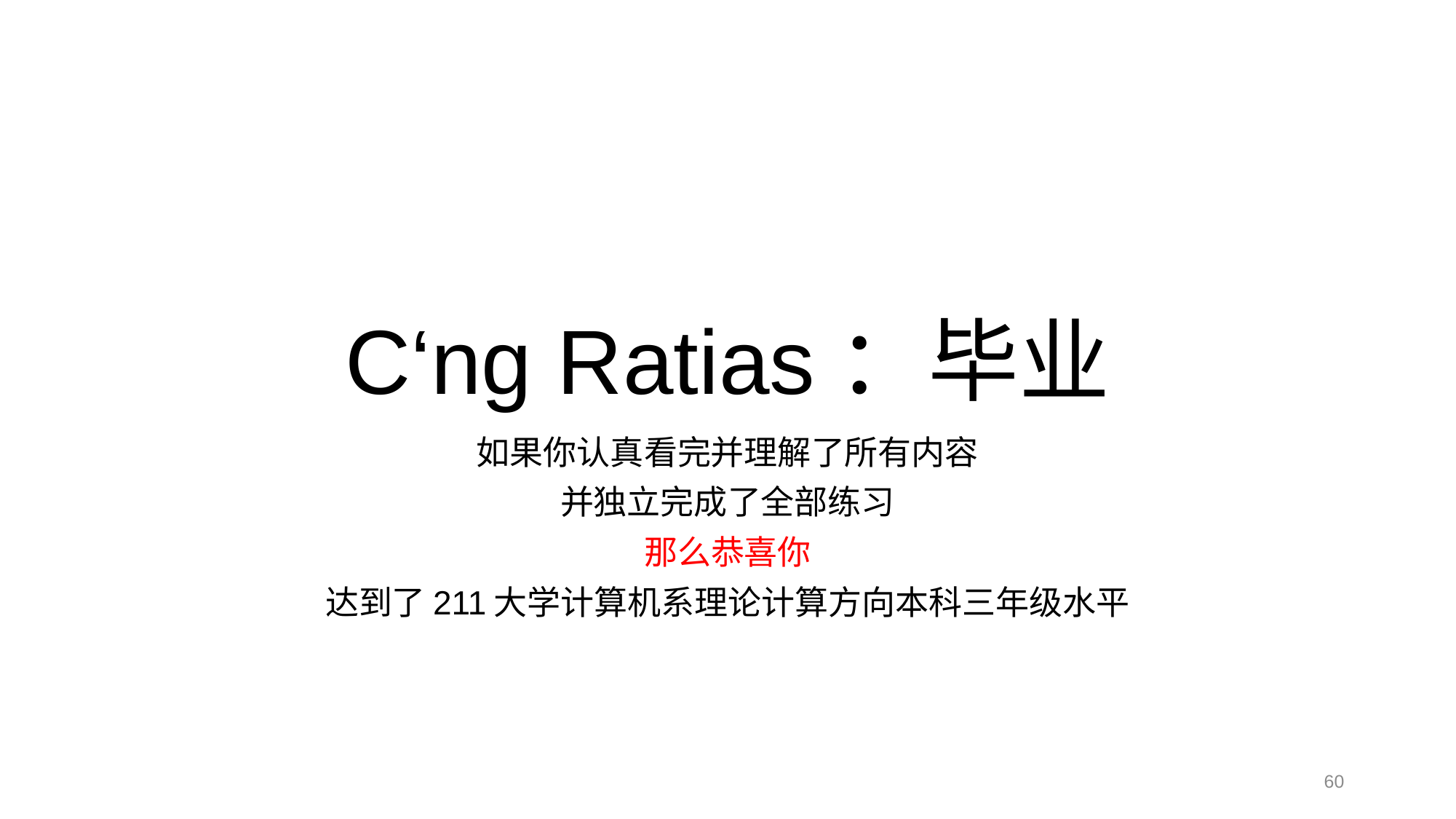

# C‘ng Ratias：毕业
如果你认真看完并理解了所有内容
并独立完成了全部练习
那么恭喜你
达到了211大学计算机系理论计算方向本科三年级水平

60